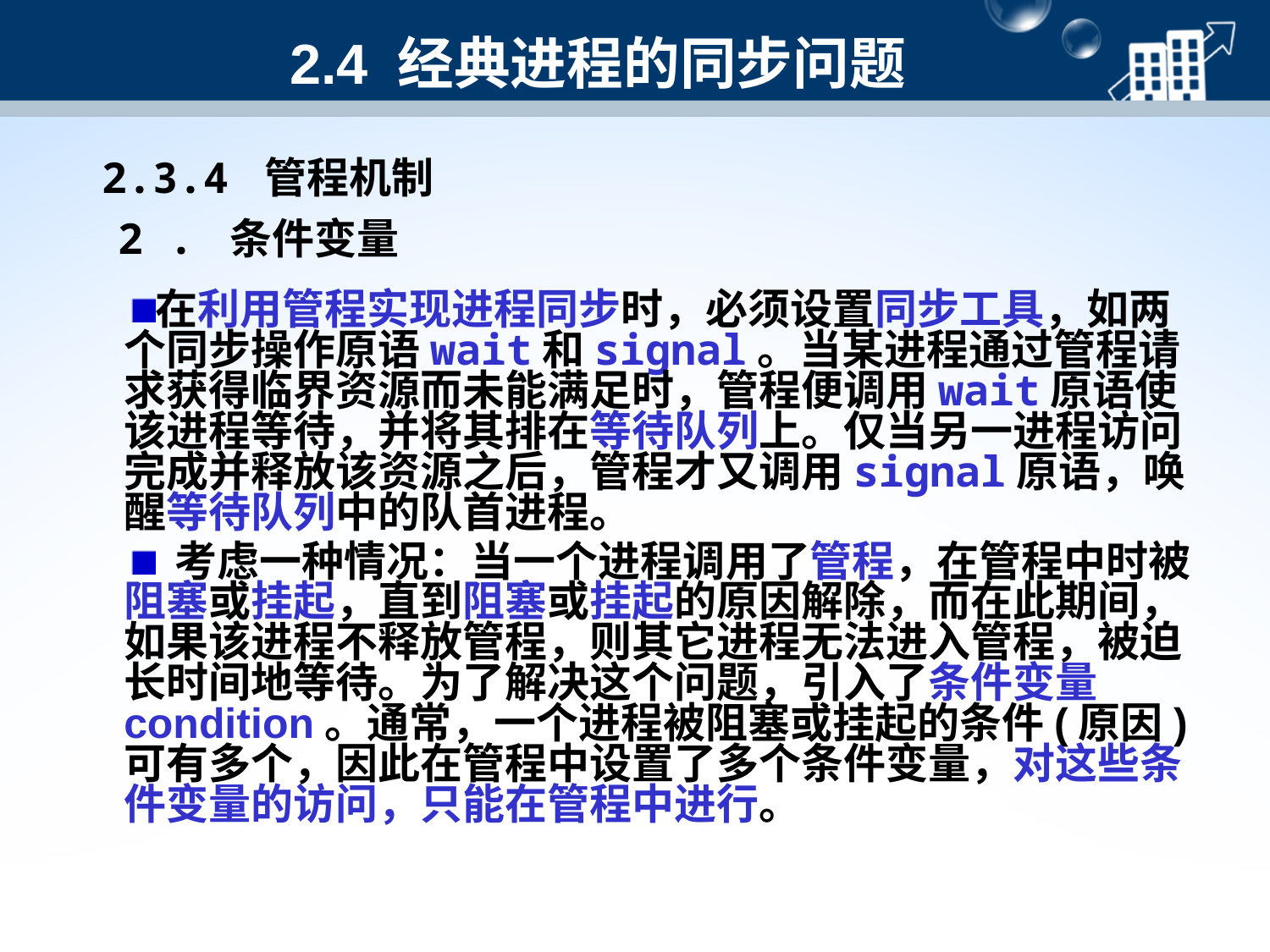

# 2.4 经典进程的同步问题
2.3.4 管程机制
2 . 条件变量
在利用管程实现进程同步时，必须设置同步工具，如两个同步操作原语wait和signal。当某进程通过管程请求获得临界资源而未能满足时，管程便调用wait原语使该进程等待，并将其排在等待队列上。仅当另一进程访问完成并释放该资源之后，管程才又调用signal原语，唤醒等待队列中的队首进程。
 考虑一种情况：当一个进程调用了管程，在管程中时被阻塞或挂起，直到阻塞或挂起的原因解除，而在此期间，如果该进程不释放管程，则其它进程无法进入管程，被迫长时间地等待。为了解决这个问题，引入了条件变量condition。通常，一个进程被阻塞或挂起的条件(原因)可有多个，因此在管程中设置了多个条件变量，对这些条件变量的访问，只能在管程中进行。